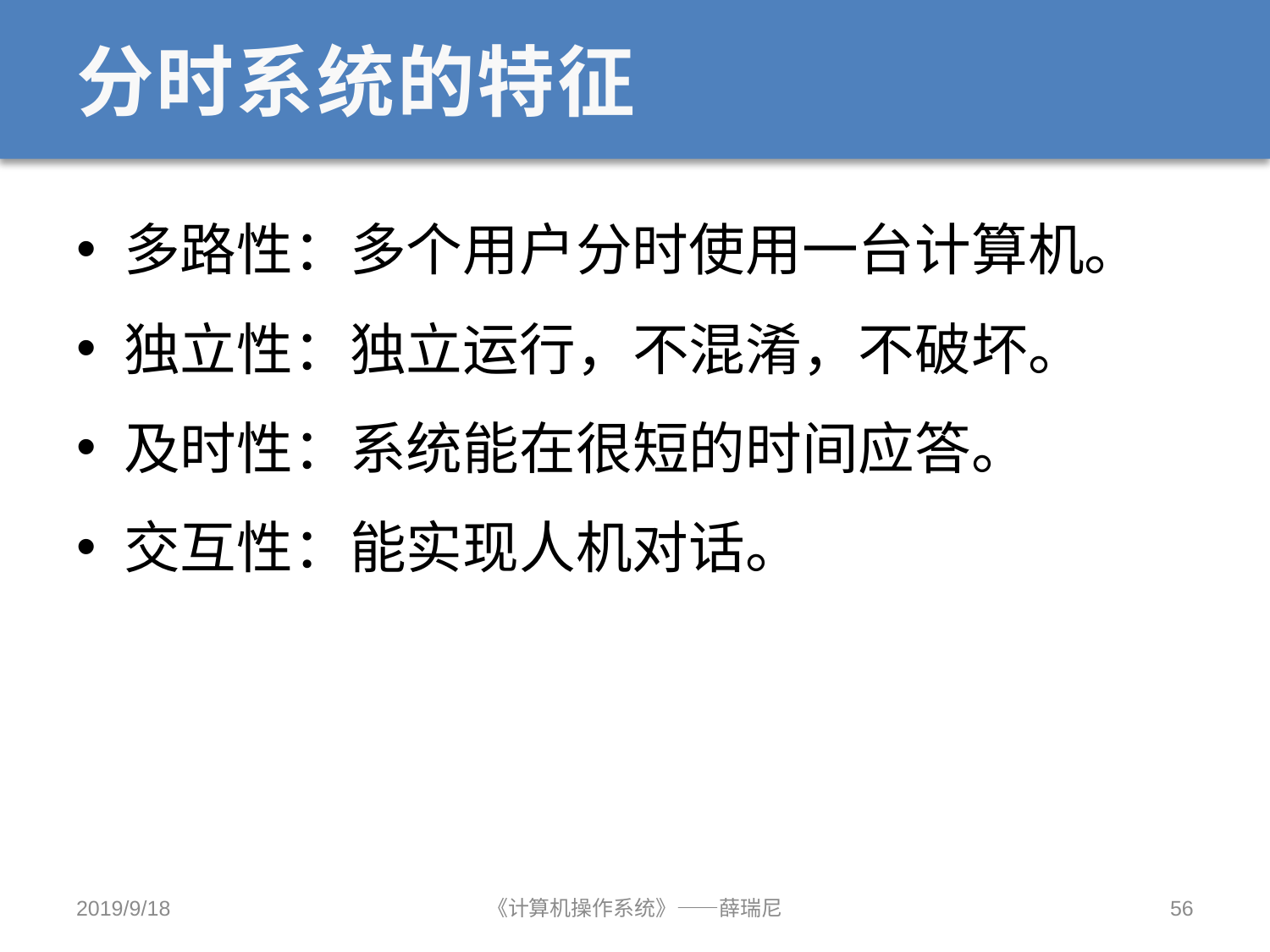

# 分时系统的特征
多路性：多个用户分时使用一台计算机。
独立性：独立运行，不混淆，不破坏。
及时性：系统能在很短的时间应答。
交互性：能实现人机对话。
2019/9/18
《计算机操作系统》——薛瑞尼
56